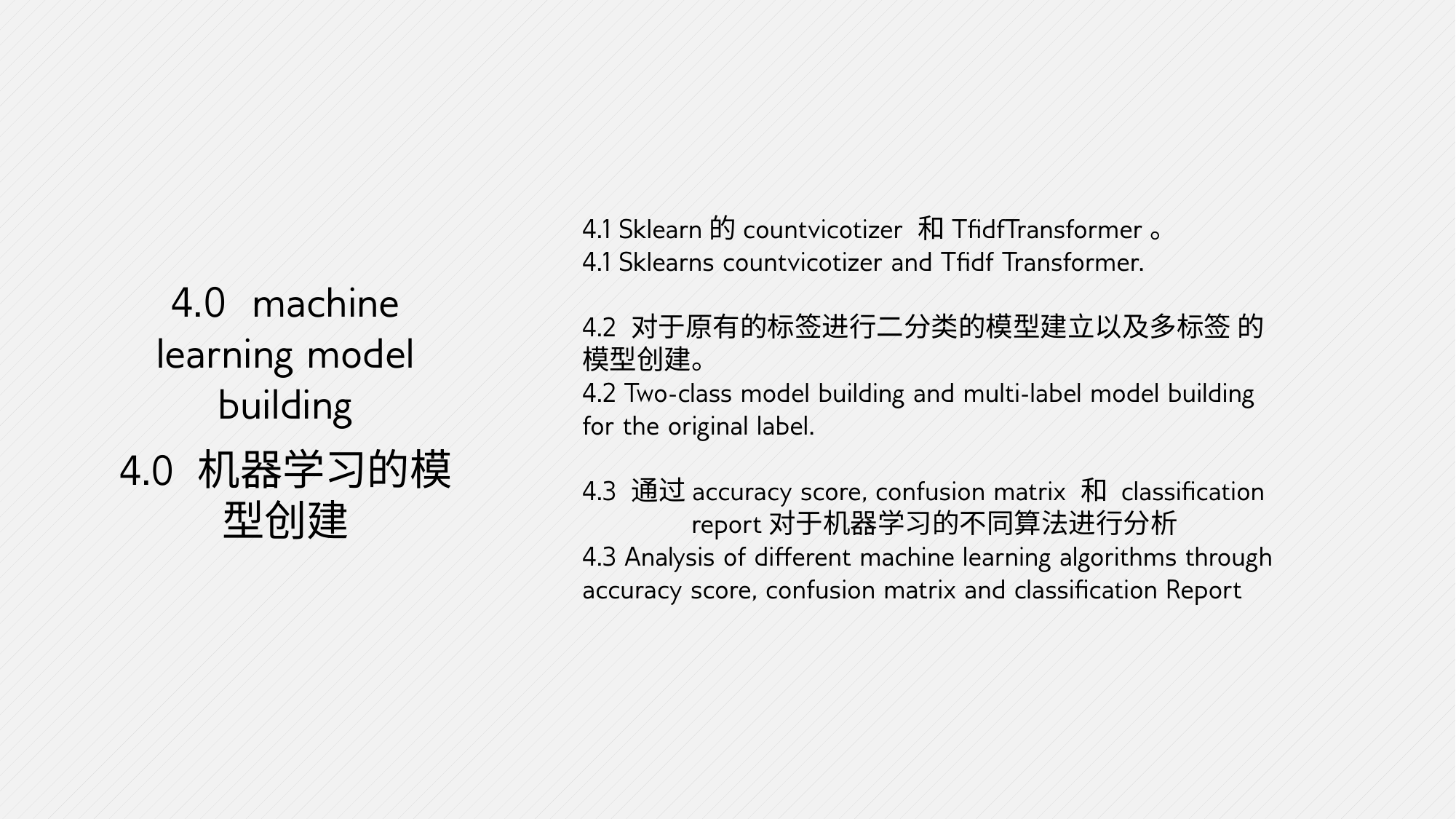

4.0  machine learning model building
4.0 机器学习的模型创建
4.1 Sklearn的countvicotizer 和TfidfTransformer。
4.1 Sklearns countvicotizer and Tfidf Transformer.

4.2 对于原有的标签进行二分类的模型建立以及多标签	的模型创建。
4.2 Two-class model building and multi-label model building for the original label.

4.3 通过accuracy score, confusion matrix 和 classification 	report对于机器学习的不同算法进行分析
4.3 Analysis of different machine learning algorithms through accuracy score, confusion matrix and classification Report